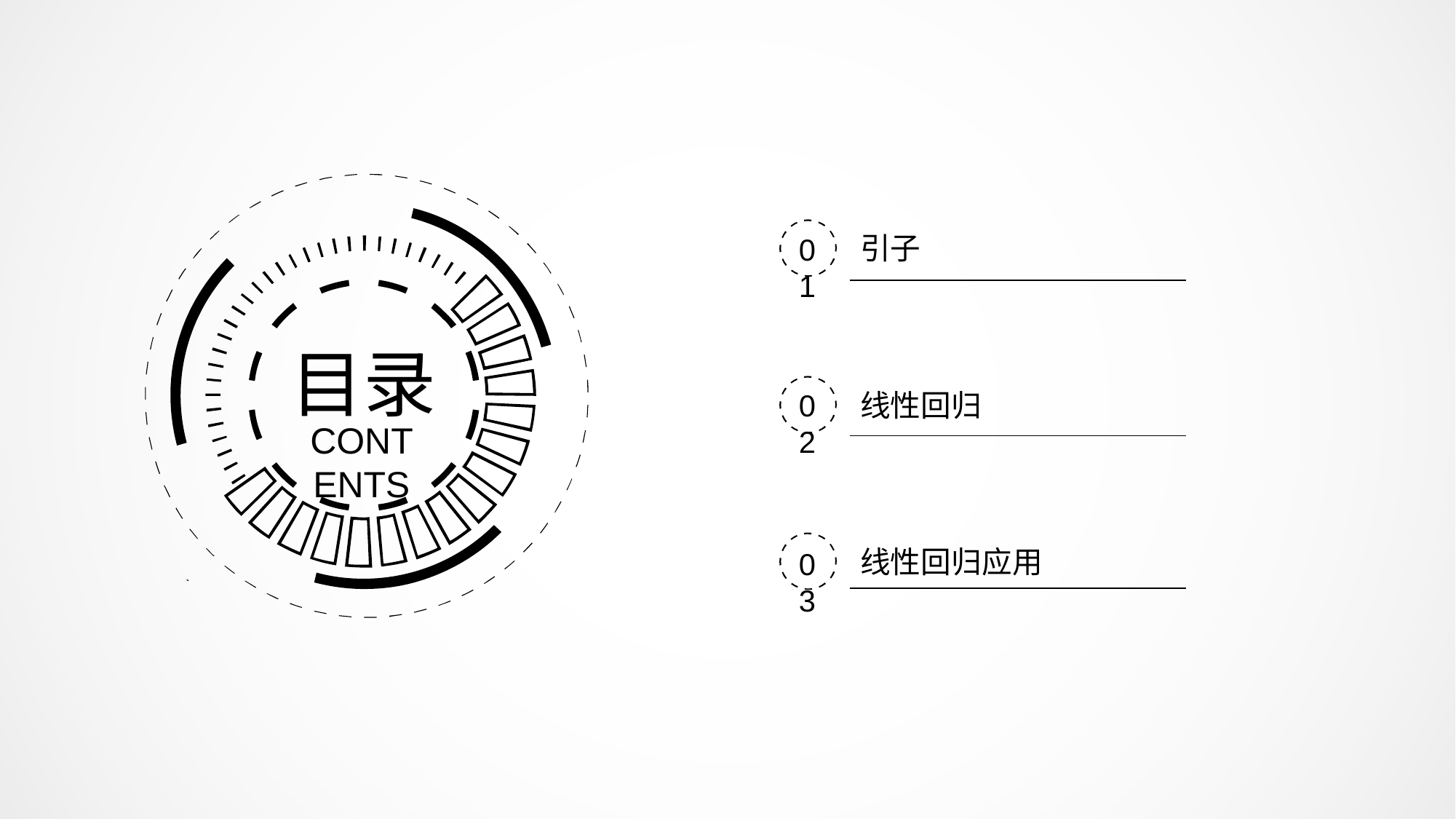

引子
01
目录

线性回归
02
CONTENTS

线性回归应用
03